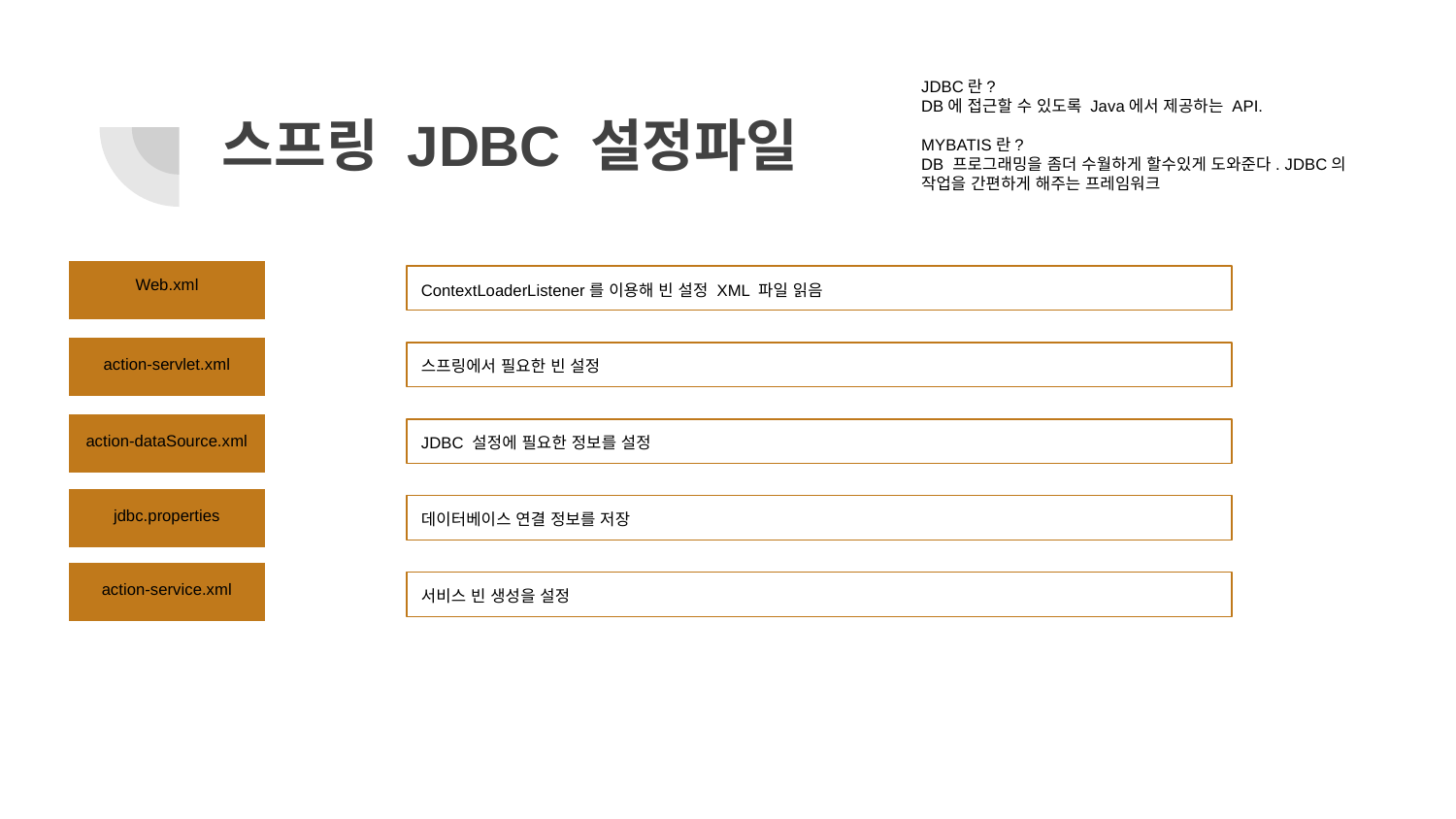

JDBC란?
DB에 접근할 수 있도록 Java에서 제공하는 API.

MYBATIS란?
DB 프로그래밍을 좀더 수월하게 할수있게 도와준다. JDBC의 작업을 간편하게 해주는 프레임워크
# 스프링 JDBC 설정파일
Web.xml
ContextLoaderListener를 이용해 빈 설정 XML 파일 읽음
action-servlet.xml

스프링에서 필요한 빈 설정
action-dataSource.xml

JDBC 설정에 필요한 정보를 설정
jdbc.properties

데이터베이스 연결 정보를 저장
action-service.xml
서비스 빈 생성을 설정